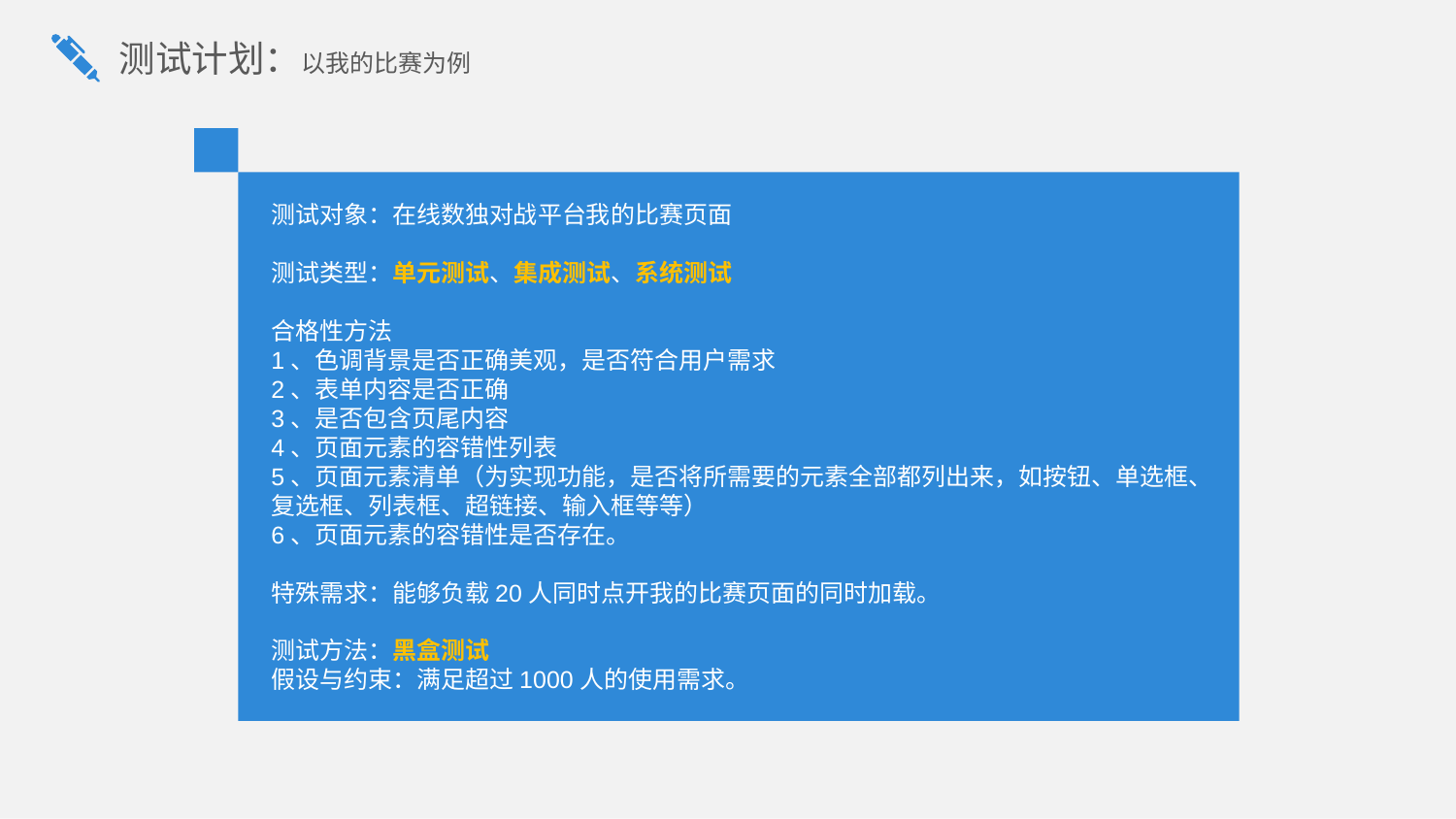

测试计划：以我的比赛为例

测试对象：在线数独对战平台我的比赛页面

测试类型：单元测试、集成测试、系统测试

合格性方法
1、色调背景是否正确美观，是否符合用户需求
2、表单内容是否正确
3、是否包含页尾内容
4、页面元素的容错性列表
5、页面元素清单（为实现功能，是否将所需要的元素全部都列出来，如按钮、单选框、复选框、列表框、超链接、输入框等等）
6、页面元素的容错性是否存在。

特殊需求：能够负载20人同时点开我的比赛页面的同时加载。

测试方法：黑盒测试
假设与约束：满足超过1000人的使用需求。